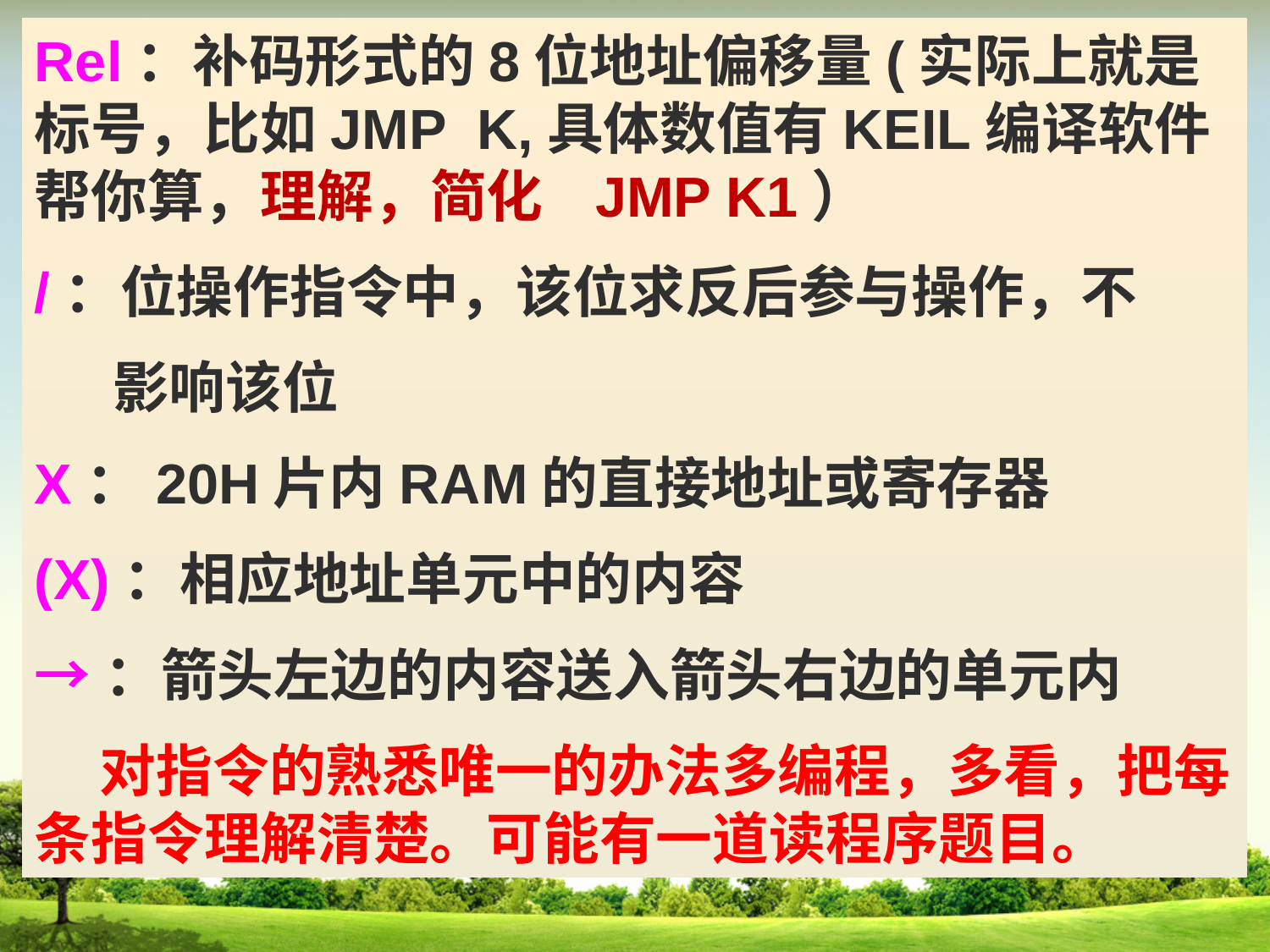

Rel：补码形式的8位地址偏移量(实际上就是标号，比如JMP  K,具体数值有KEIL编译软件帮你算，理解，简化   JMP K1）
/：位操作指令中，该位求反后参与操作，不
     影响该位
X：20H片内RAM的直接地址或寄存器
(X)：相应地址单元中的内容
→：箭头左边的内容送入箭头右边的单元内
    对指令的熟悉唯一的办法多编程，多看，把每条指令理解清楚。可能有一道读程序题目。